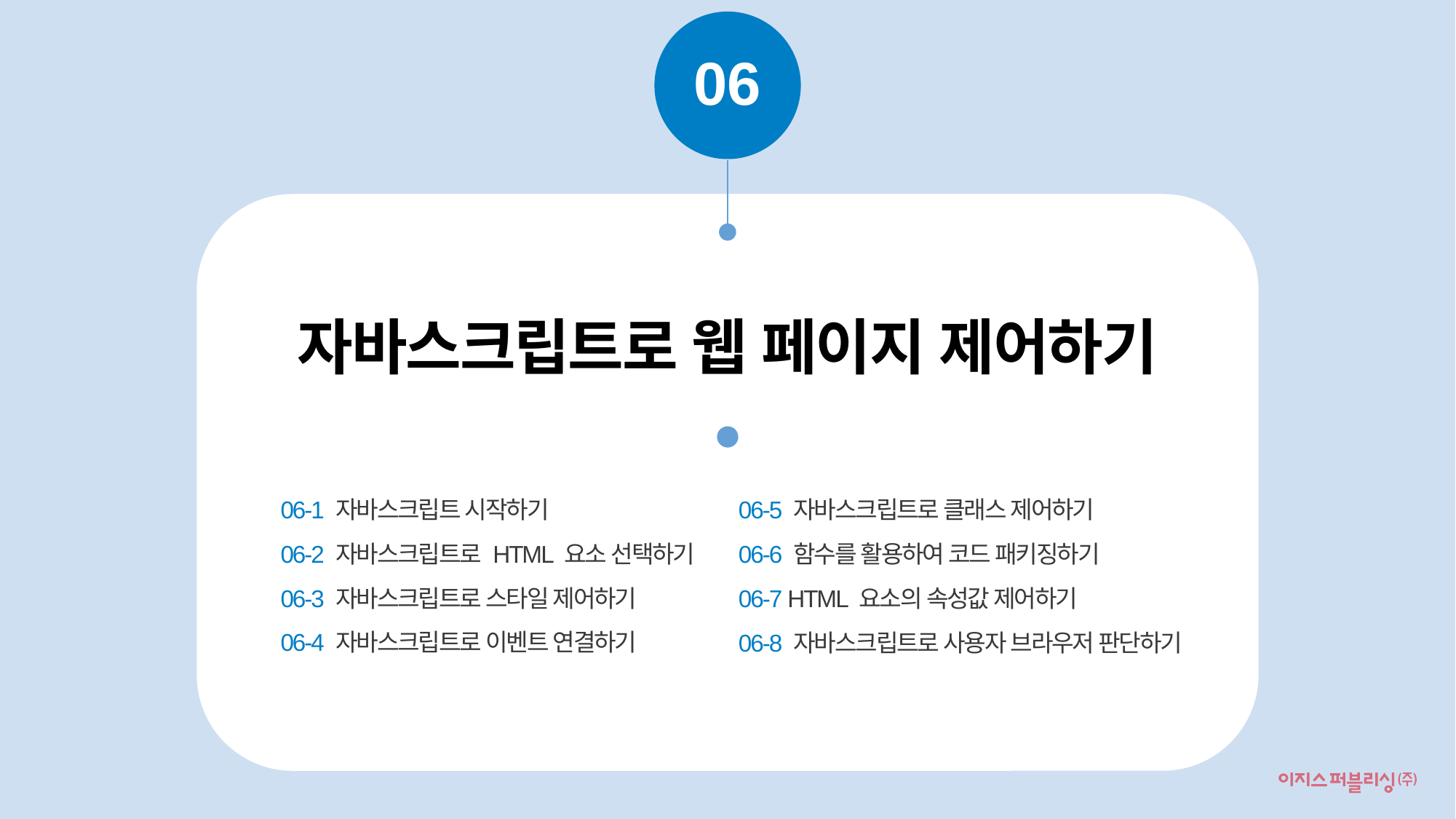

06
자바스크립트로 웹 페이지 제어하기
06-1 자바스크립트 시작하기
06-2 자바스크립트로 HTML 요소 선택하기
06-3 자바스크립트로 스타일 제어하기
06-4 자바스크립트로 이벤트 연결하기

06-5 자바스크립트로 클래스 제어하기
06-6 함수를 활용하여 코드 패키징하기
06-7 HTML 요소의 속성값 제어하기
06-8 자바스크립트로 사용자 브라우저 판단하기